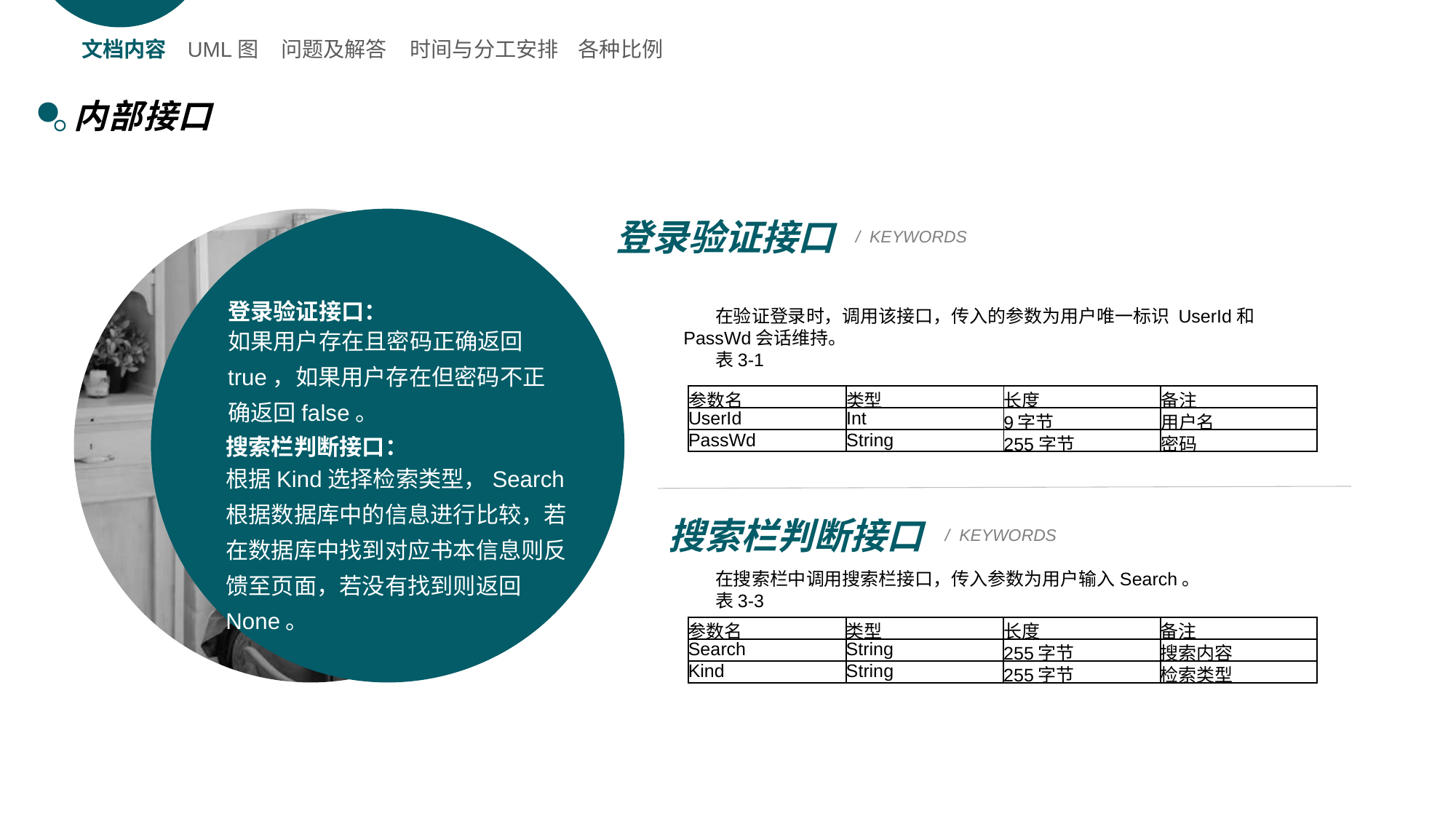

文档内容
UML图
问题及解答
时间与分工安排
各种比例
内部接口

登录验证接口
/  KEYWORDS
登录验证接口：
在验证登录时，调用该接口，传入的参数为用户唯一标识 UserId和 PassWd会话维持。
表3-1
如果用户存在且密码正确返回 true，如果用户存在但密码不正确返回false。
| 参数名 | 类型 | 长度 | 备注 |
| --- | --- | --- | --- |
| UserId | Int | 9字节 | 用户名 |
| PassWd | String | 255字节 | 密码 |
搜索栏判断接口：
根据Kind选择检索类型，Search根据数据库中的信息进行比较，若在数据库中找到对应书本信息则反馈至页面，若没有找到则返回None。
搜索栏判断接口
/  KEYWORDS

在搜索栏中调用搜索栏接口，传入参数为用户输入Search。
表3-3
| 参数名 | 类型 | 长度 | 备注 |
| --- | --- | --- | --- |
| Search | String | 255字节 | 搜索内容 |
| Kind | String | 255字节 | 检索类型 |